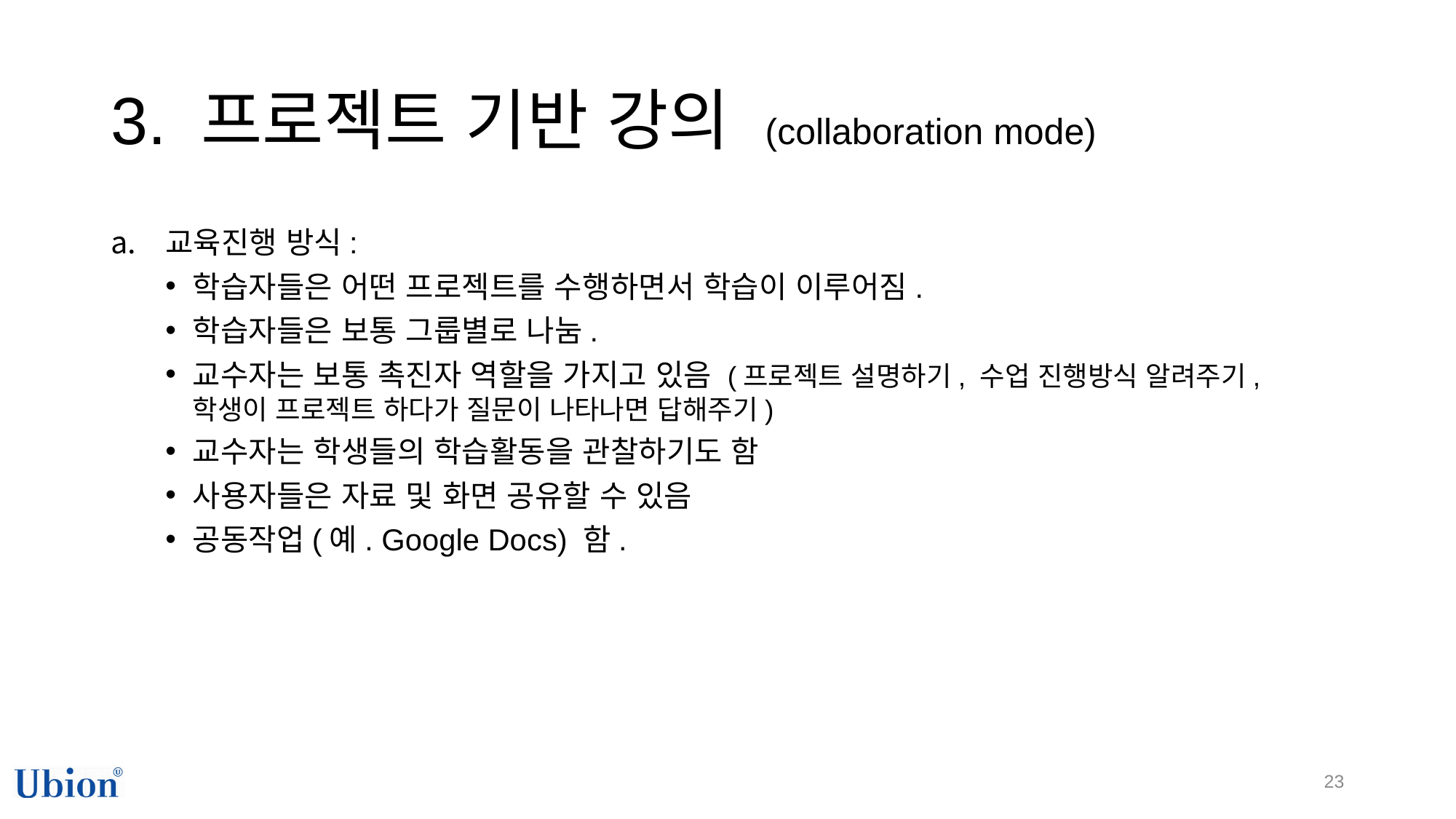

# 3. 프로젝트 기반 강의 (collaboration mode)
교육진행 방식:
학습자들은 어떤 프로젝트를 수행하면서 학습이 이루어짐.
학습자들은 보통 그룹별로 나눔.
교수자는 보통 촉진자 역할을 가지고 있음 (프로젝트 설명하기, 수업 진행방식 알려주기, 학생이 프로젝트 하다가 질문이 나타나면 답해주기)
교수자는 학생들의 학습활동을 관찰하기도 함
사용자들은 자료 및 화면 공유할 수 있음
공동작업(예. Google Docs) 함.
23